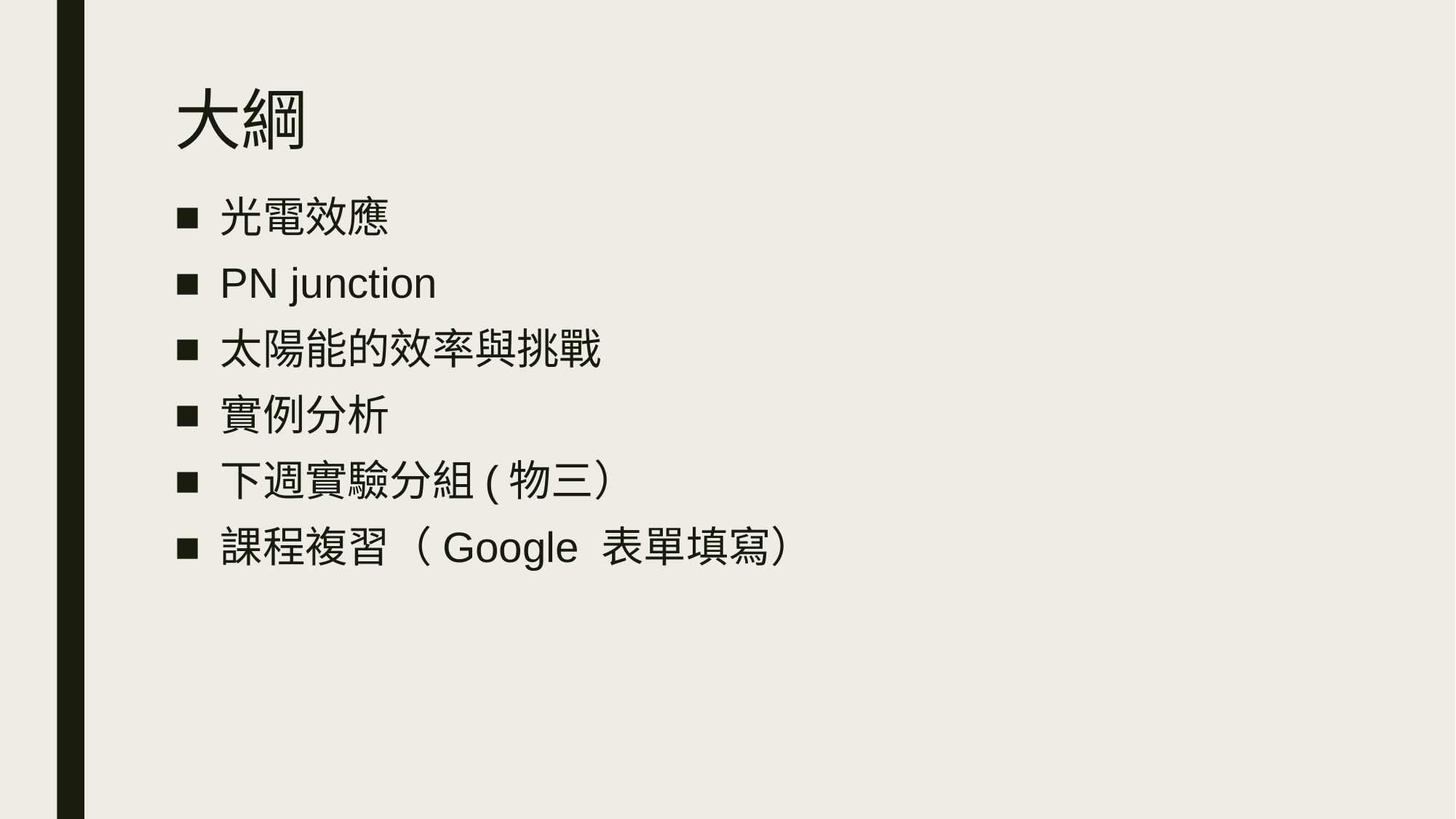

# 大綱
光電效應
PN junction
太陽能的效率與挑戰
實例分析
下週實驗分組(物三）
課程複習（Google 表單填寫）